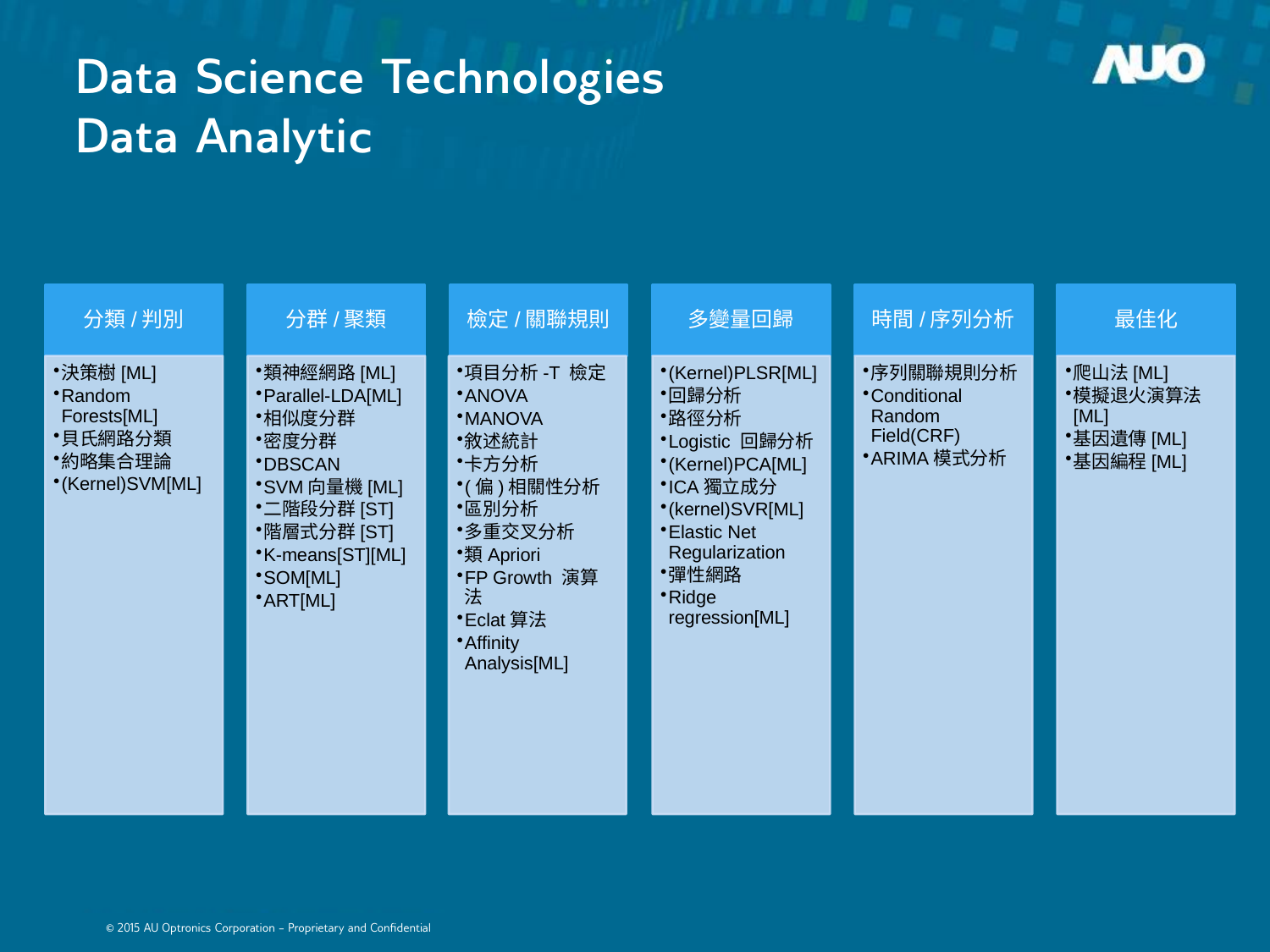

# Data Science Technologies Data Analytic
分類/判別
決策樹[ML]
Random Forests[ML]
貝氏網路分類
約略集合理論
(Kernel)SVM[ML]
分群/聚類
類神經網路[ML]
Parallel-LDA[ML]
相似度分群
密度分群
DBSCAN
SVM向量機[ML]
二階段分群[ST]
階層式分群[ST]
K-means[ST][ML]
SOM[ML]
ART[ML]
檢定/關聯規則
項目分析-T 檢定
ANOVA
MANOVA
敘述統計
卡方分析
(偏)相關性分析
區別分析
多重交叉分析
類Apriori
FP Growth 演算法
Eclat算法
Affinity Analysis[ML]
多變量回歸
(Kernel)PLSR[ML]
回歸分析
路徑分析
Logistic 回歸分析
(Kernel)PCA[ML]
ICA獨立成分
(kernel)SVR[ML]
Elastic Net Regularization
彈性網路
Ridge regression[ML]
時間/序列分析
序列關聯規則分析
Conditional Random Field(CRF)
ARIMA模式分析
最佳化
爬山法[ML]
模擬退火演算法[ML]
基因遺傳[ML]
基因編程[ML]